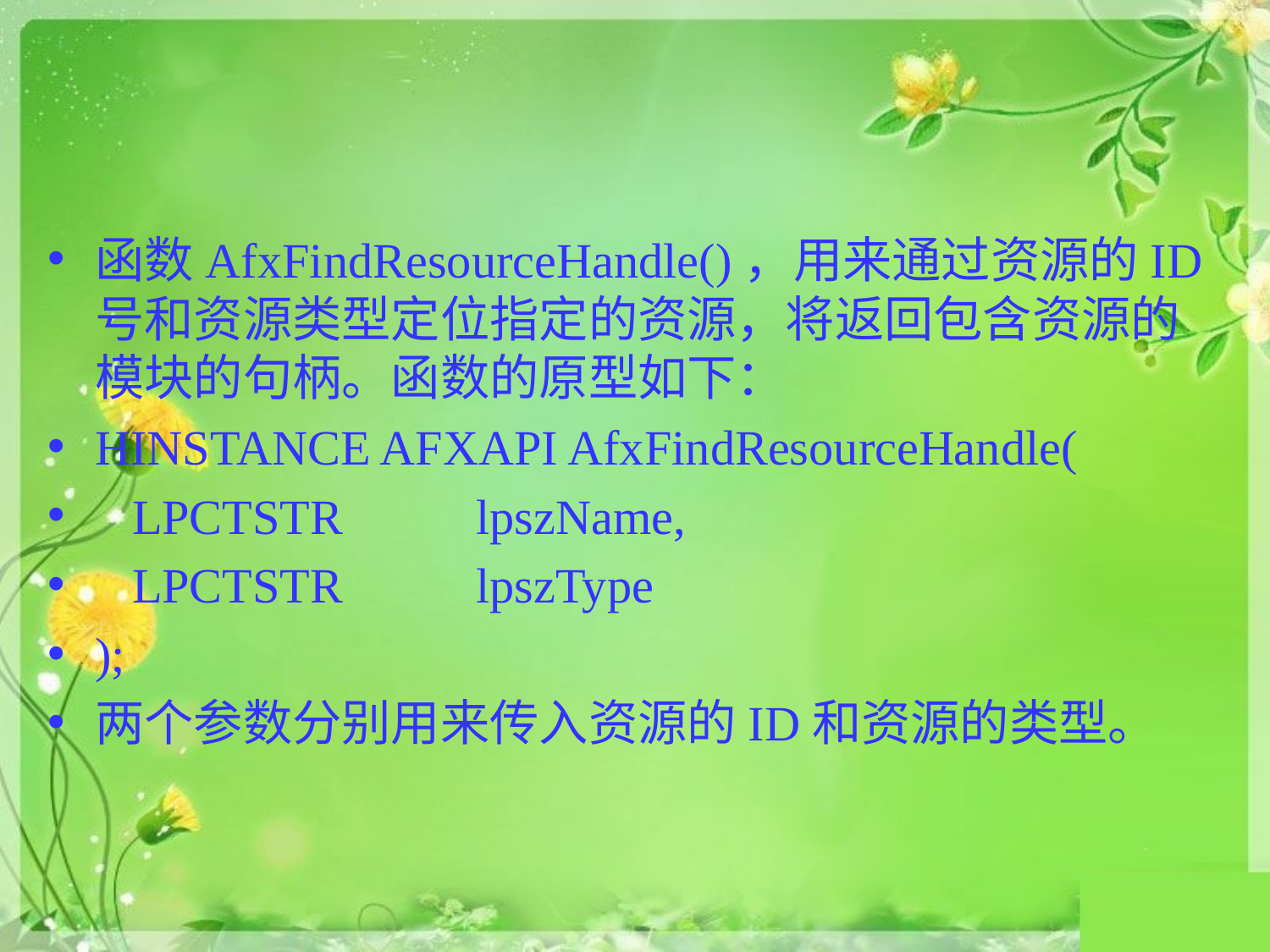

#
函数AfxFindResourceHandle()，用来通过资源的ID号和资源类型定位指定的资源，将返回包含资源的模块的句柄。函数的原型如下：
HINSTANCE AFXAPI AfxFindResourceHandle(
   LPCTSTR 	lpszName,
   LPCTSTR 	lpszType
);
两个参数分别用来传入资源的ID和资源的类型。